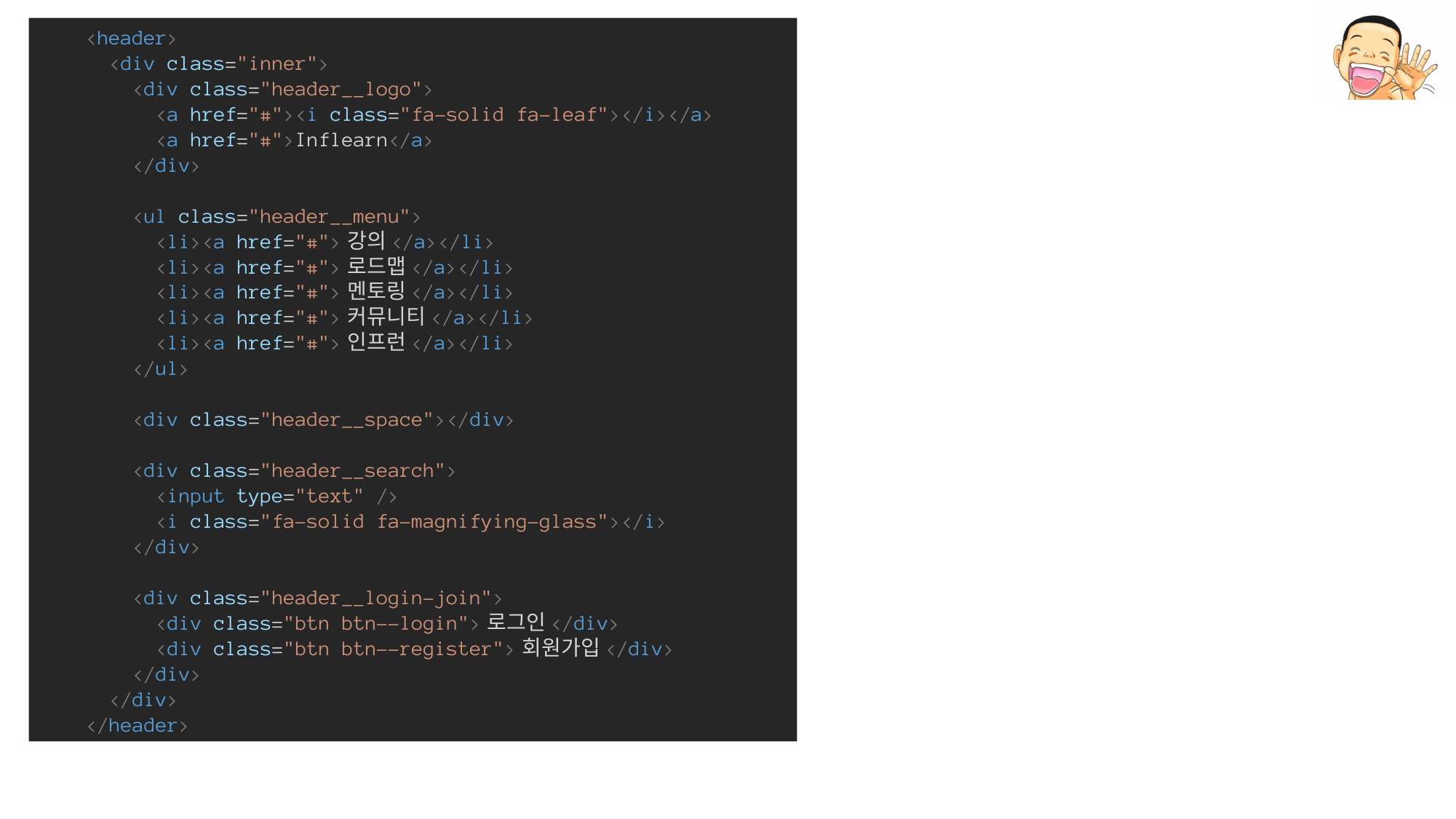

<header>
      <div class="inner">
        <div class="header__logo">
          <a href="#"><i class="fa-solid fa-leaf"></i></a>
          <a href="#">Inflearn</a>
        </div>
        <ul class="header__menu">
          <li><a href="#">강의</a></li>
          <li><a href="#">로드맵</a></li>
          <li><a href="#">멘토링</a></li>
          <li><a href="#">커뮤니티</a></li>
          <li><a href="#">인프런</a></li>
        </ul>
        <div class="header__space"></div>
        <div class="header__search">
          <input type="text" />
          <i class="fa-solid fa-magnifying-glass"></i>
        </div>
        <div class="header__login-join">
          <div class="btn btn--login">로그인</div>
          <div class="btn btn--register">회원가입</div>
        </div>
      </div>
    </header>